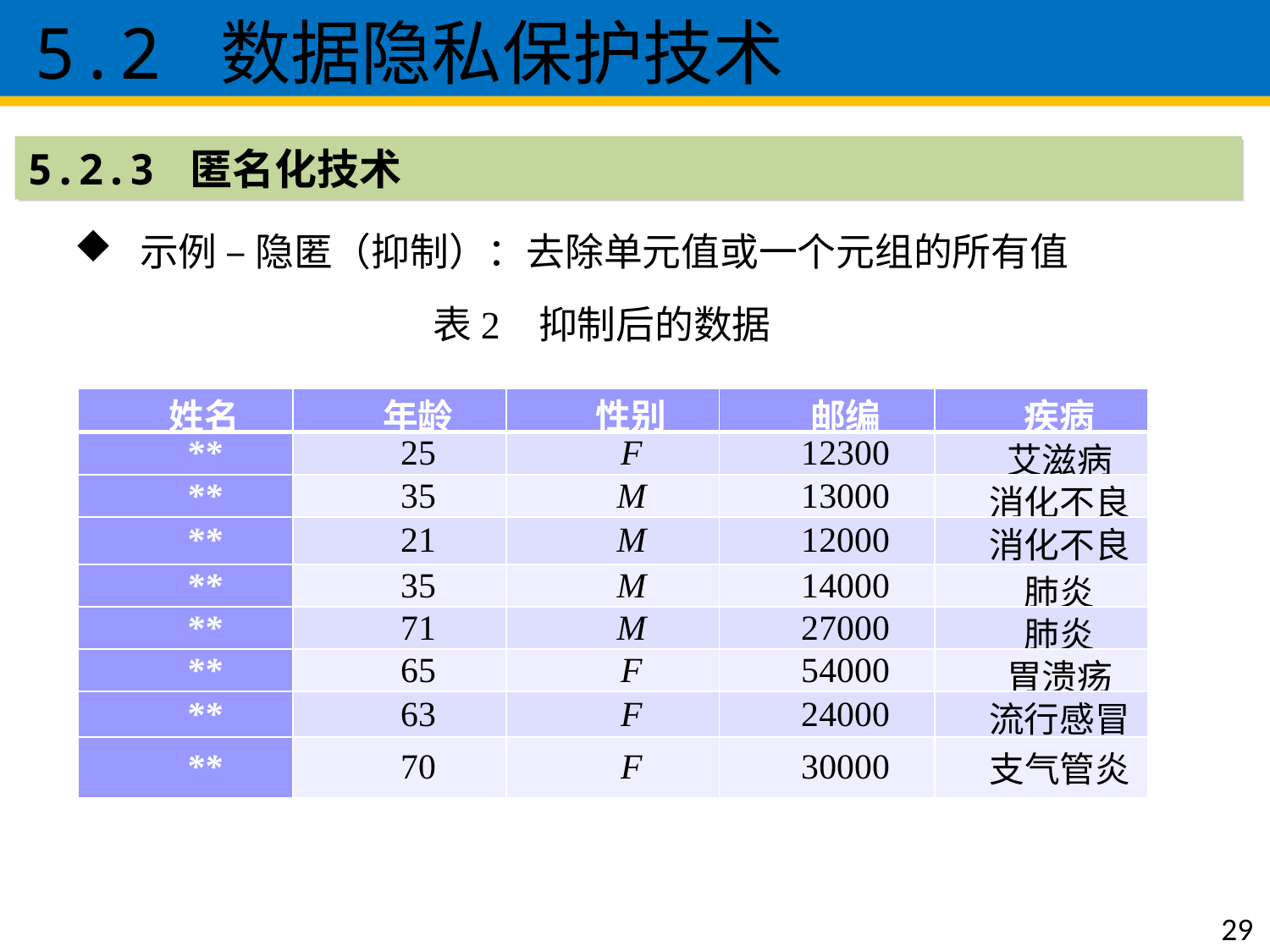

5.2 数据隐私保护技术
5.2.3 匿名化技术
 示例 – 隐匿（抑制）：去除单元值或一个元组的所有值
表2   抑制后的数据
| 姓名 | 年龄 | 性别 | 邮编 | 疾病 |
| --- | --- | --- | --- | --- |
| \*\* | 25 | F | 12300 | 艾滋病 |
| \*\* | 35 | M | 13000 | 消化不良 |
| \*\* | 21 | M | 12000 | 消化不良 |
| \*\* | 35 | M | 14000 | 肺炎 |
| \*\* | 71 | M | 27000 | 肺炎 |
| \*\* | 65 | F | 54000 | 胃溃疡 |
| \*\* | 63 | F | 24000 | 流行感冒 |
| \*\* | 70 | F | 30000 | 支气管炎 |
29